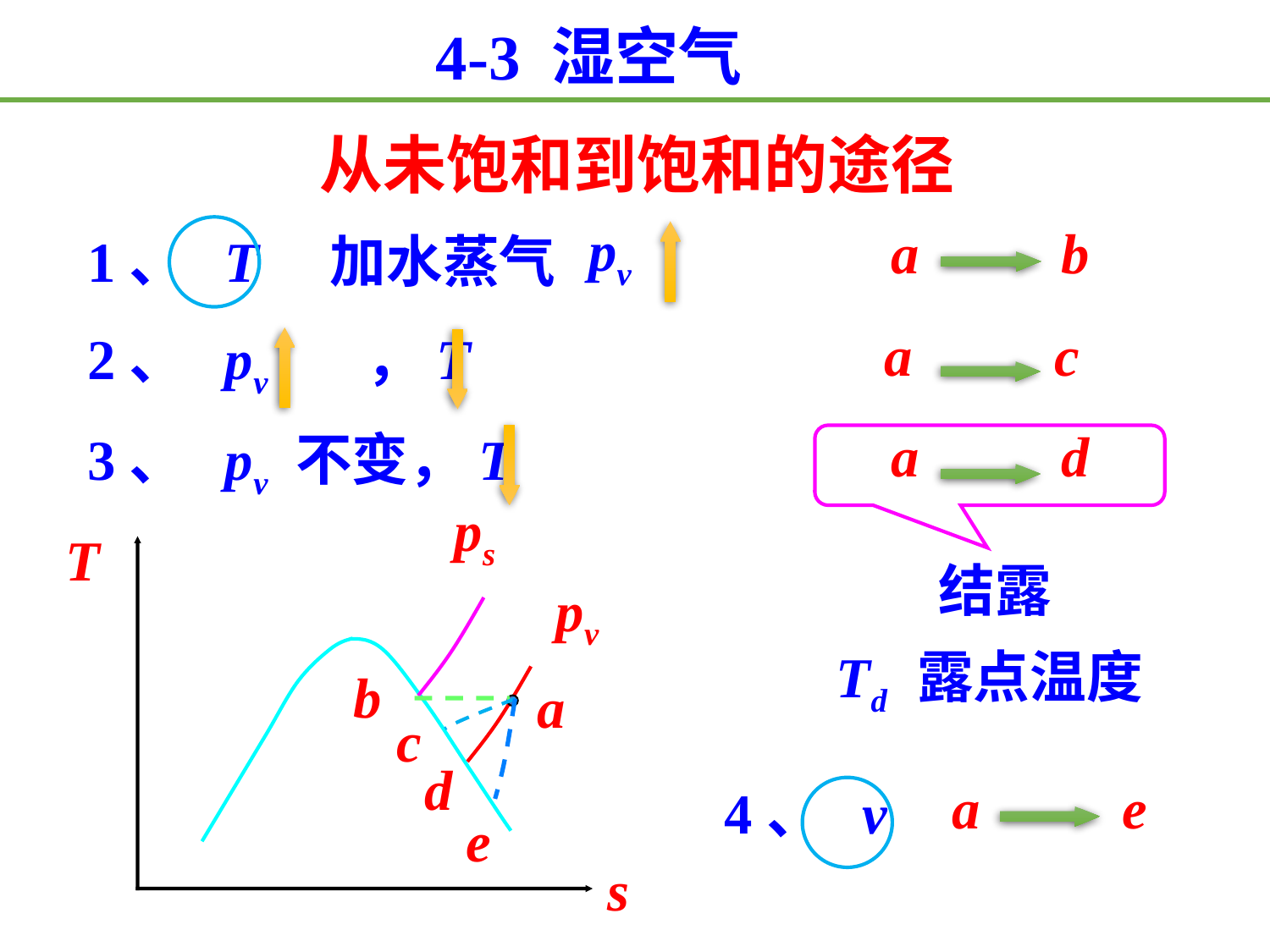

4-3 湿空气
从未饱和到饱和的途径
pv

a          b

1、  T    加水蒸气
a          c

2、  pv      ，T

a          d

3、  pv 不变，T

ps
T

结露
pv

Td  露点温度

b
a

c
d
a          e

4、  v

e
s